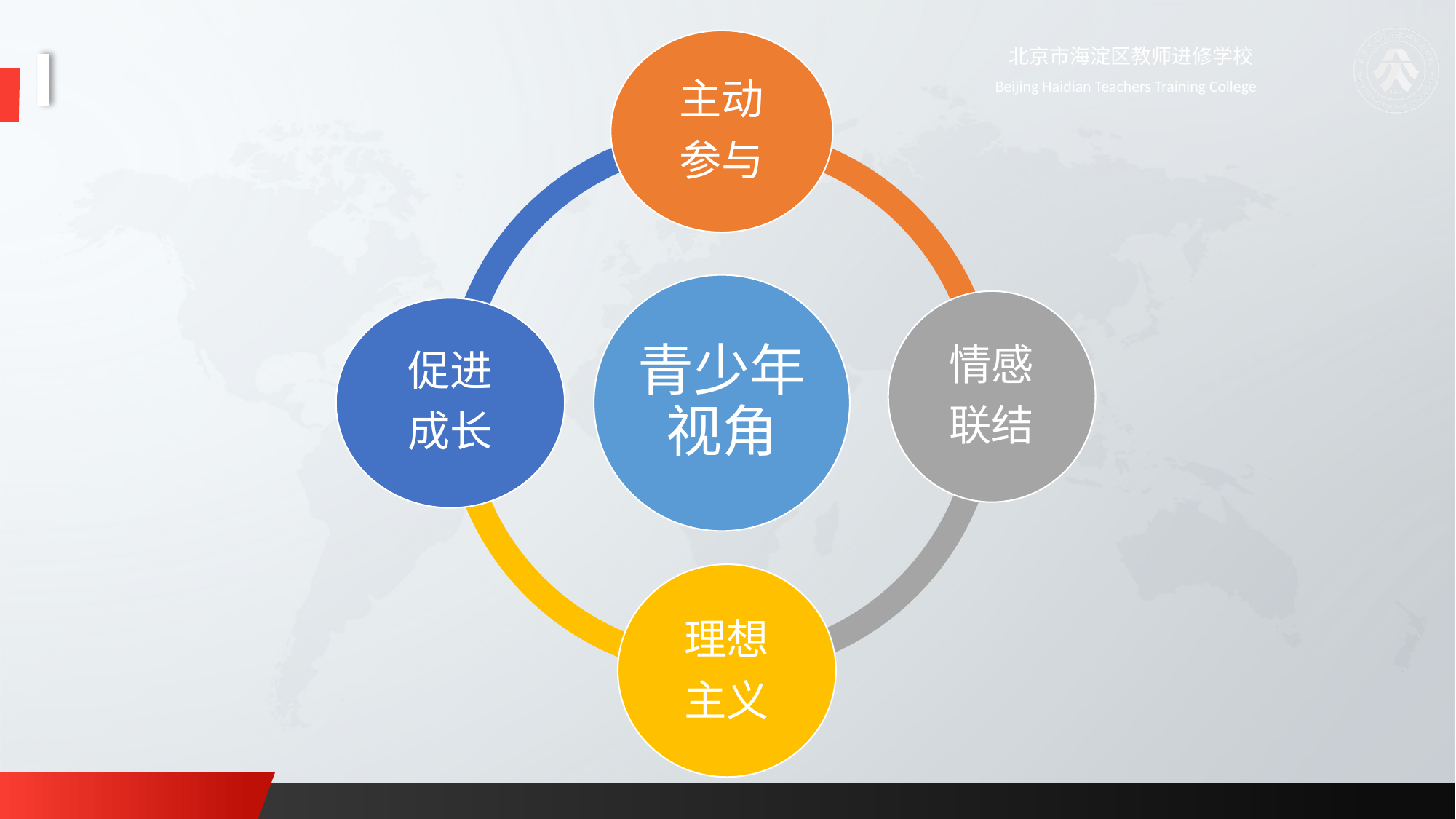

青少年视角
主动
参与
情感
联结

理想
主义

促进
成长